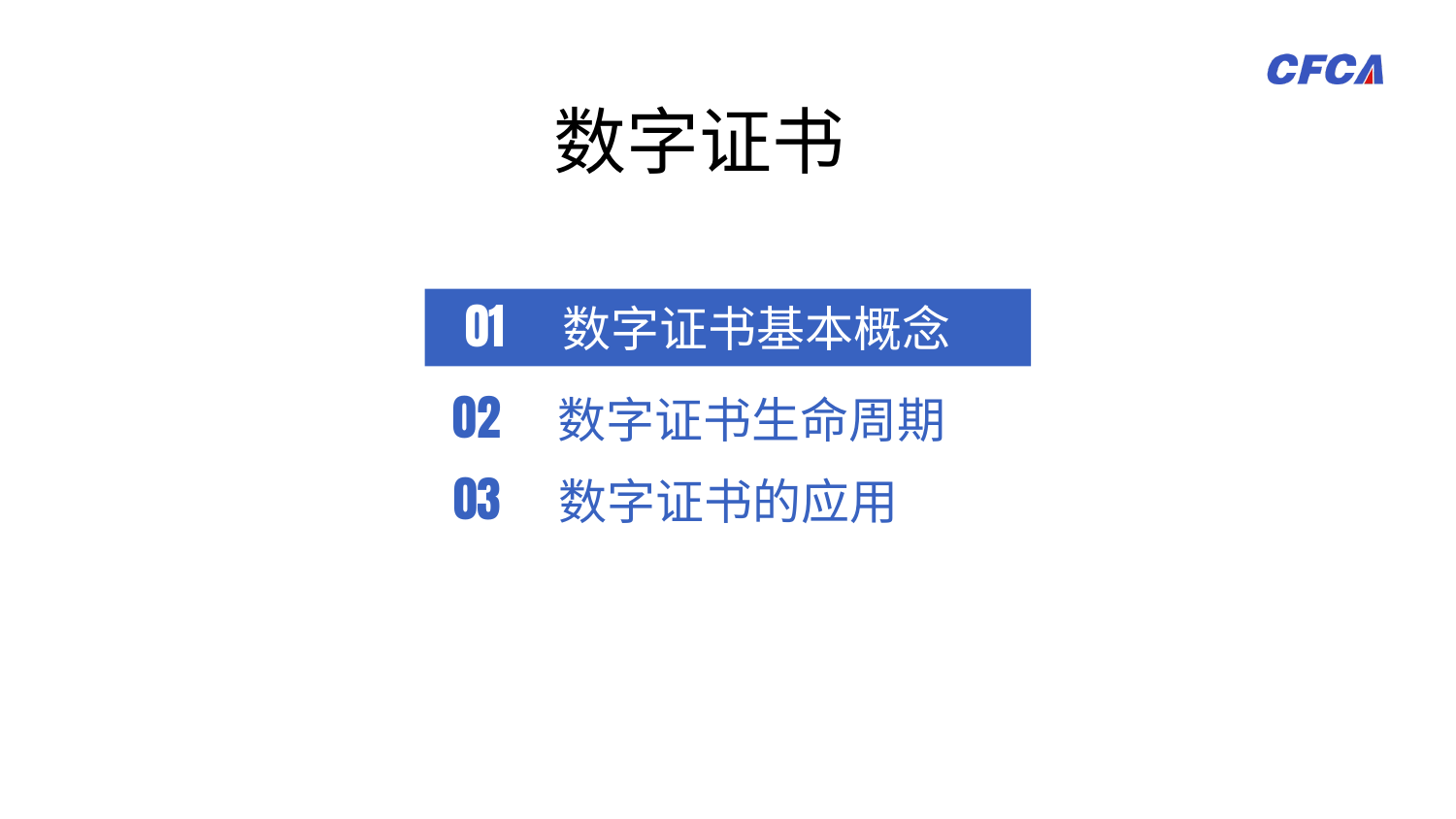

数字证书

01    数字证书基本概念
02    数字证书生命周期
03    数字证书的应用